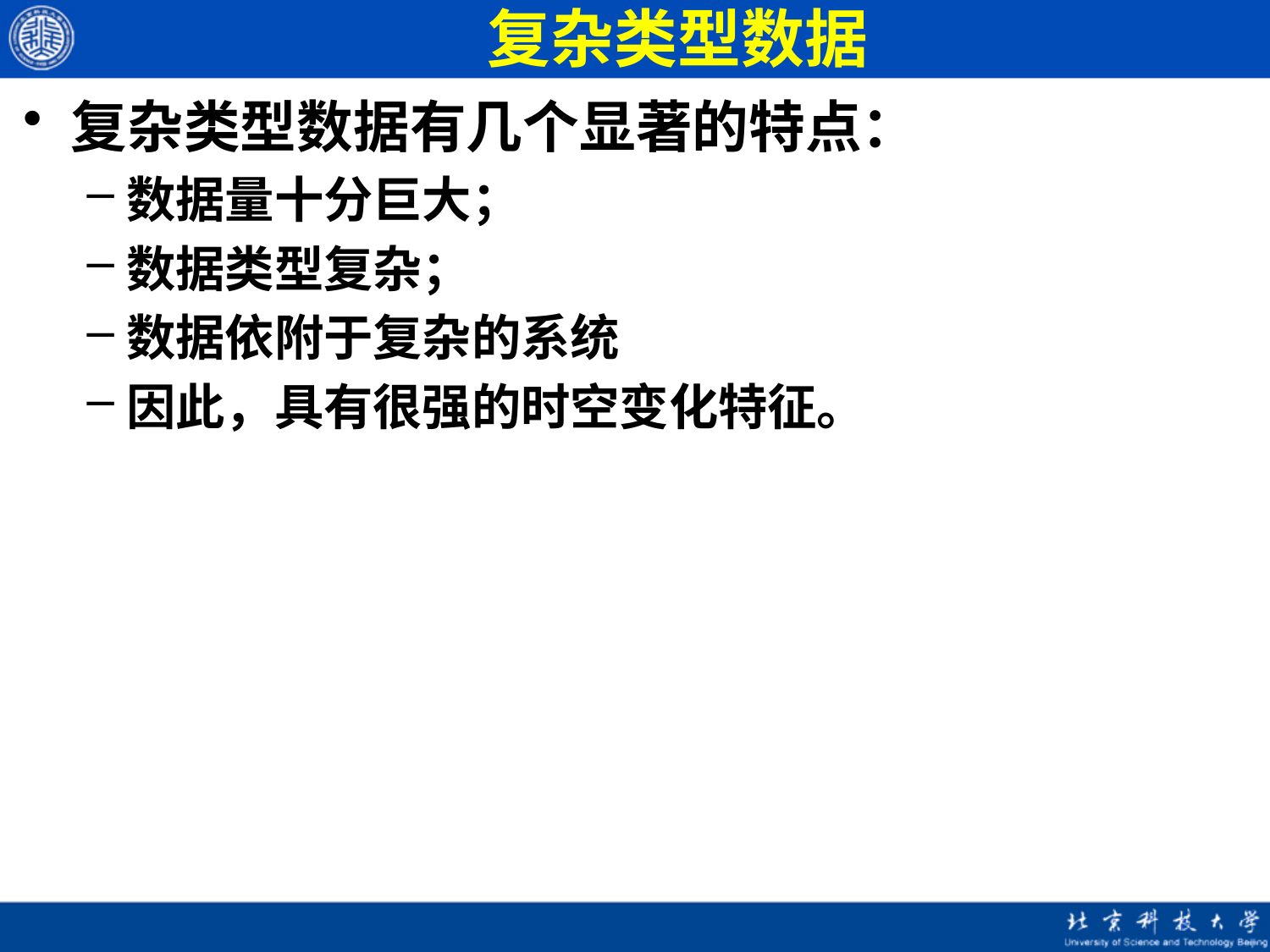

# 复杂类型数据
复杂类型数据有几个显著的特点：
数据量十分巨大；
数据类型复杂；
数据依附于复杂的系统
因此，具有很强的时空变化特征。